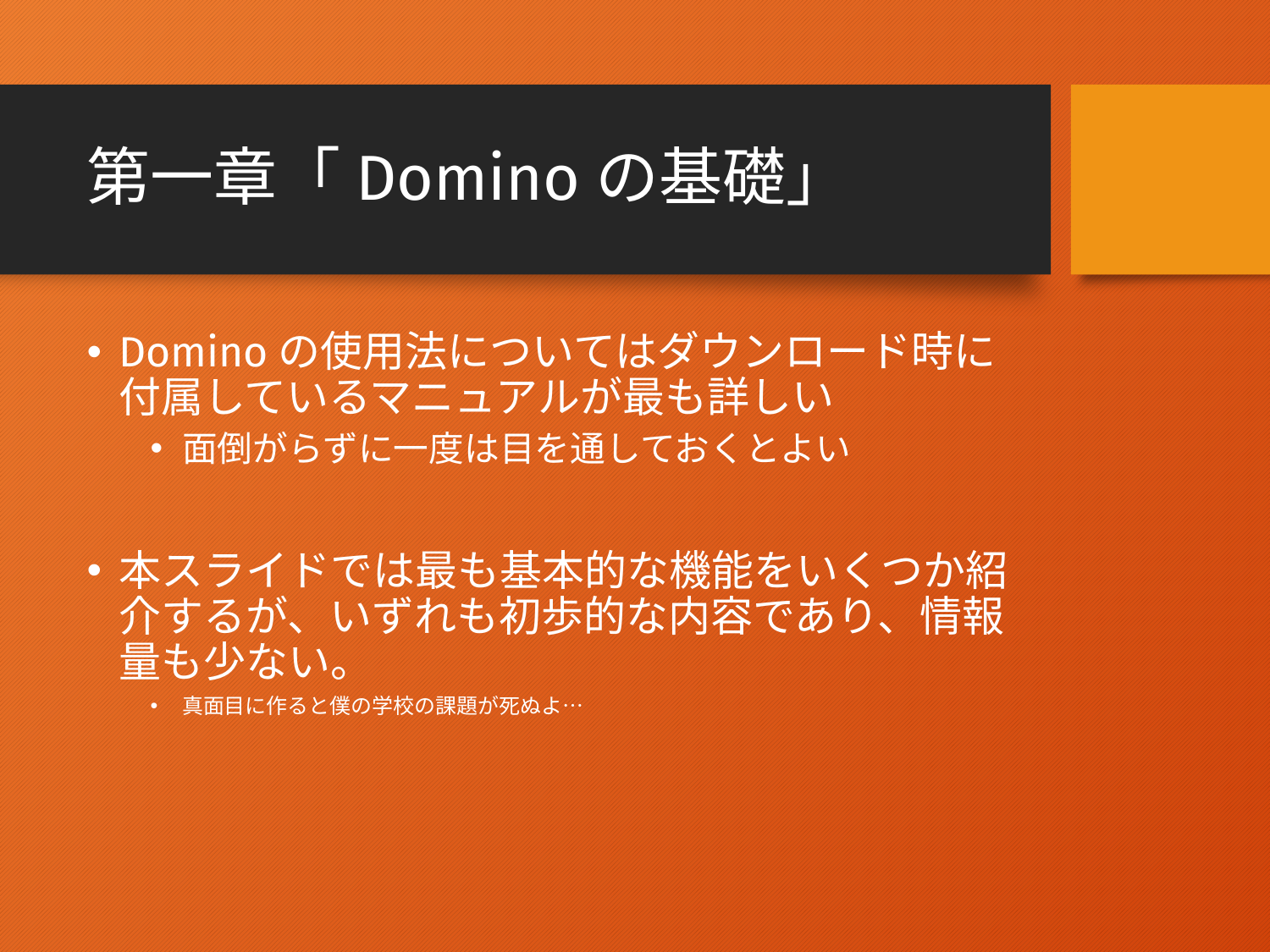

# 第一章「Dominoの基礎」
Dominoの使用法についてはダウンロード時に付属しているマニュアルが最も詳しい
面倒がらずに一度は目を通しておくとよい

本スライドでは最も基本的な機能をいくつか紹介するが、いずれも初歩的な内容であり、情報量も少ない。
真面目に作ると僕の学校の課題が死ぬよ…